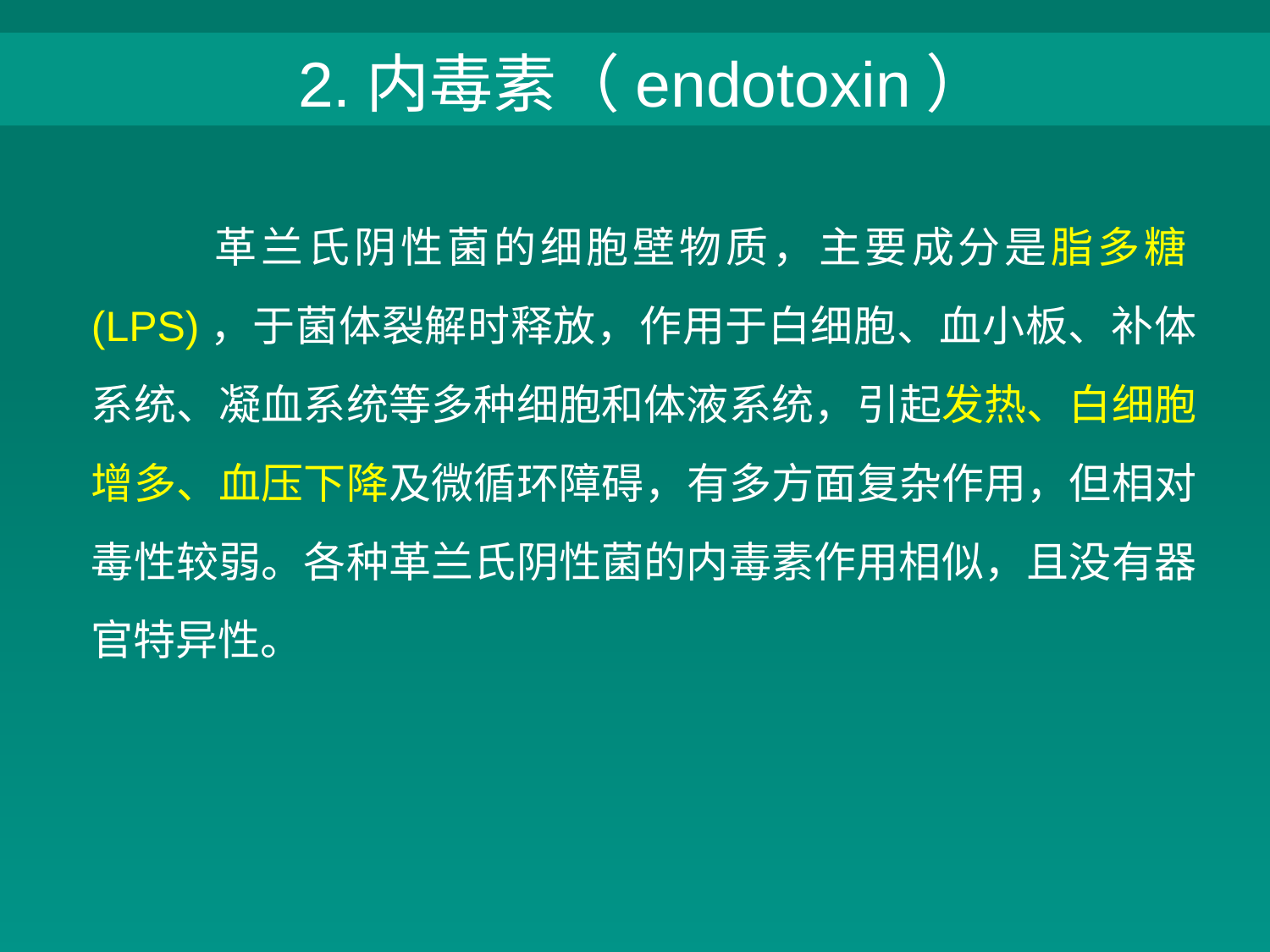

2.内毒素（endotoxin）
        革兰氏阴性菌的细胞壁物质，主要成分是脂多糖(LPS)，于菌体裂解时释放，作用于白细胞、血小板、补体系统、凝血系统等多种细胞和体液系统，引起发热、白细胞增多、血压下降及微循环障碍，有多方面复杂作用，但相对毒性较弱。各种革兰氏阴性菌的内毒素作用相似，且没有器官特异性。